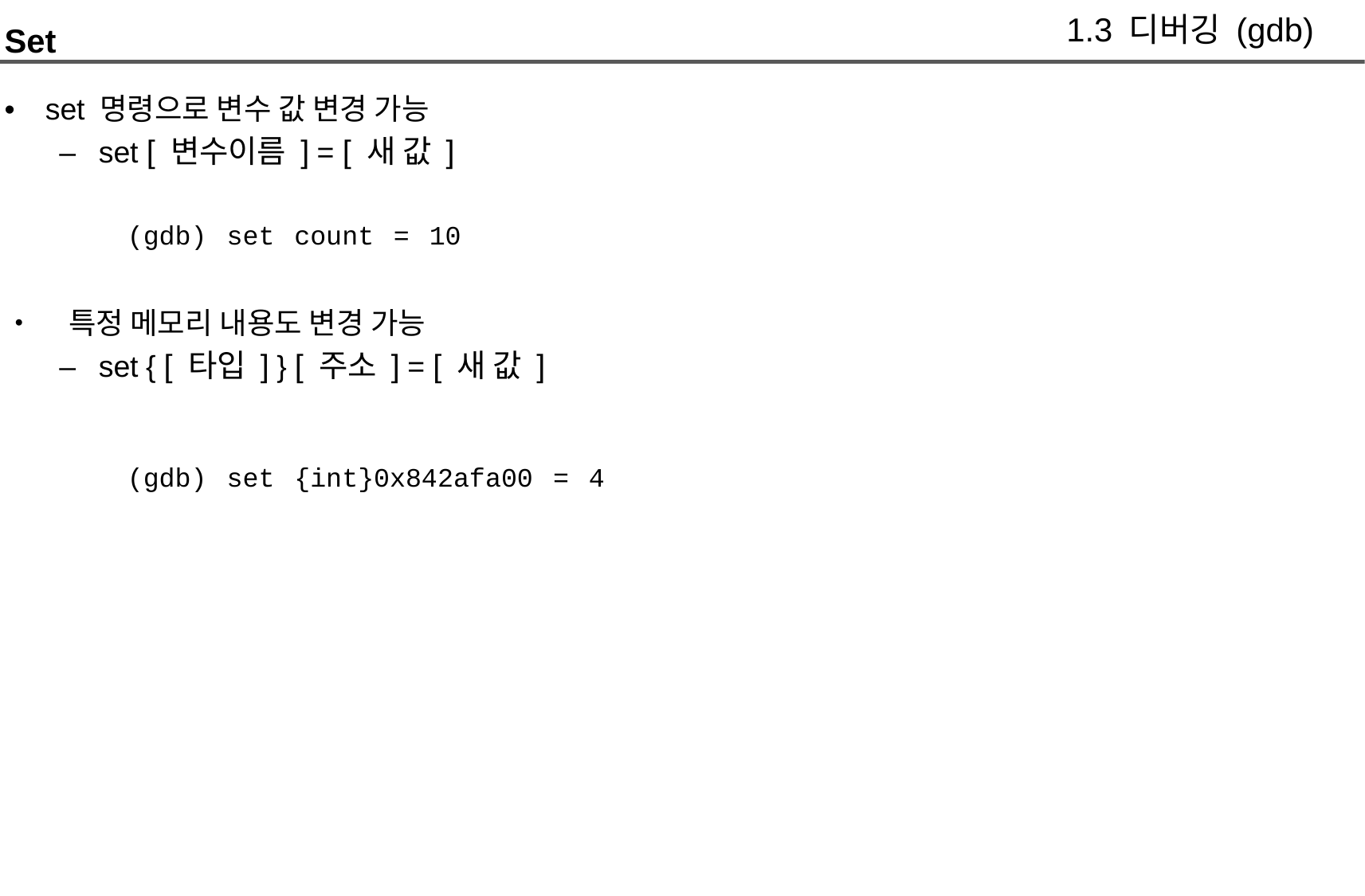

1.3 디버깅 (gdb)
Set

•    set 명령으로 변수 값 변경 가능
	–   set [ 변수이름 ] = [ 새 값 ]

		(gdb)   set   count   =   10

•    특정 메모리 내용도 변경 가능
	–   set { [ 타입 ] } [ 주소 ] = [ 새 값 ]

		(gdb)   set   {int}0x842afa00   =   4